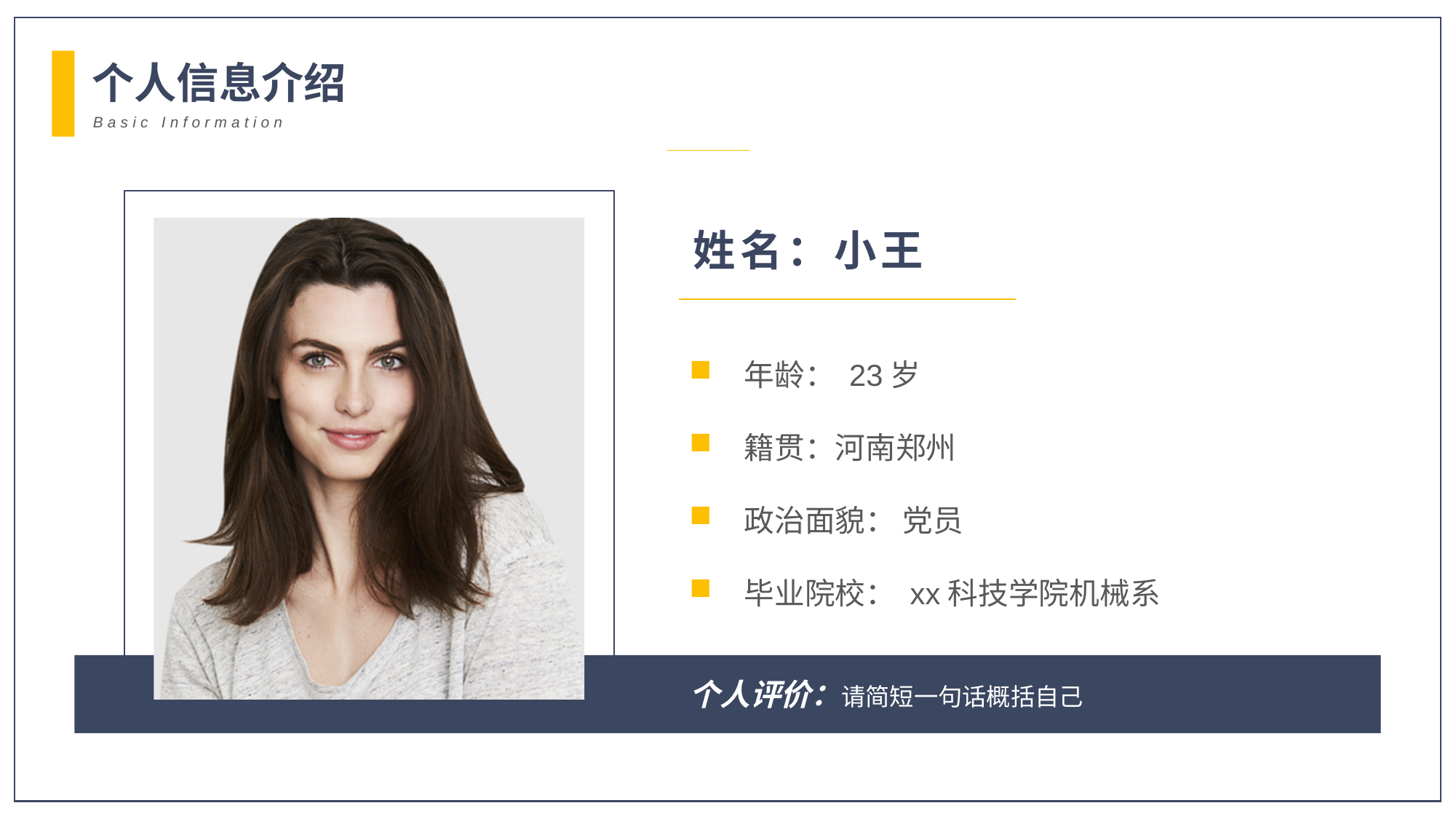

个人信息介绍
Basic Information

姓名：小王
年龄： 23岁
籍贯：河南郑州
政治面貌： 党员
毕业院校： xx科技学院机械系

个人评价：请简短一句话概括自己